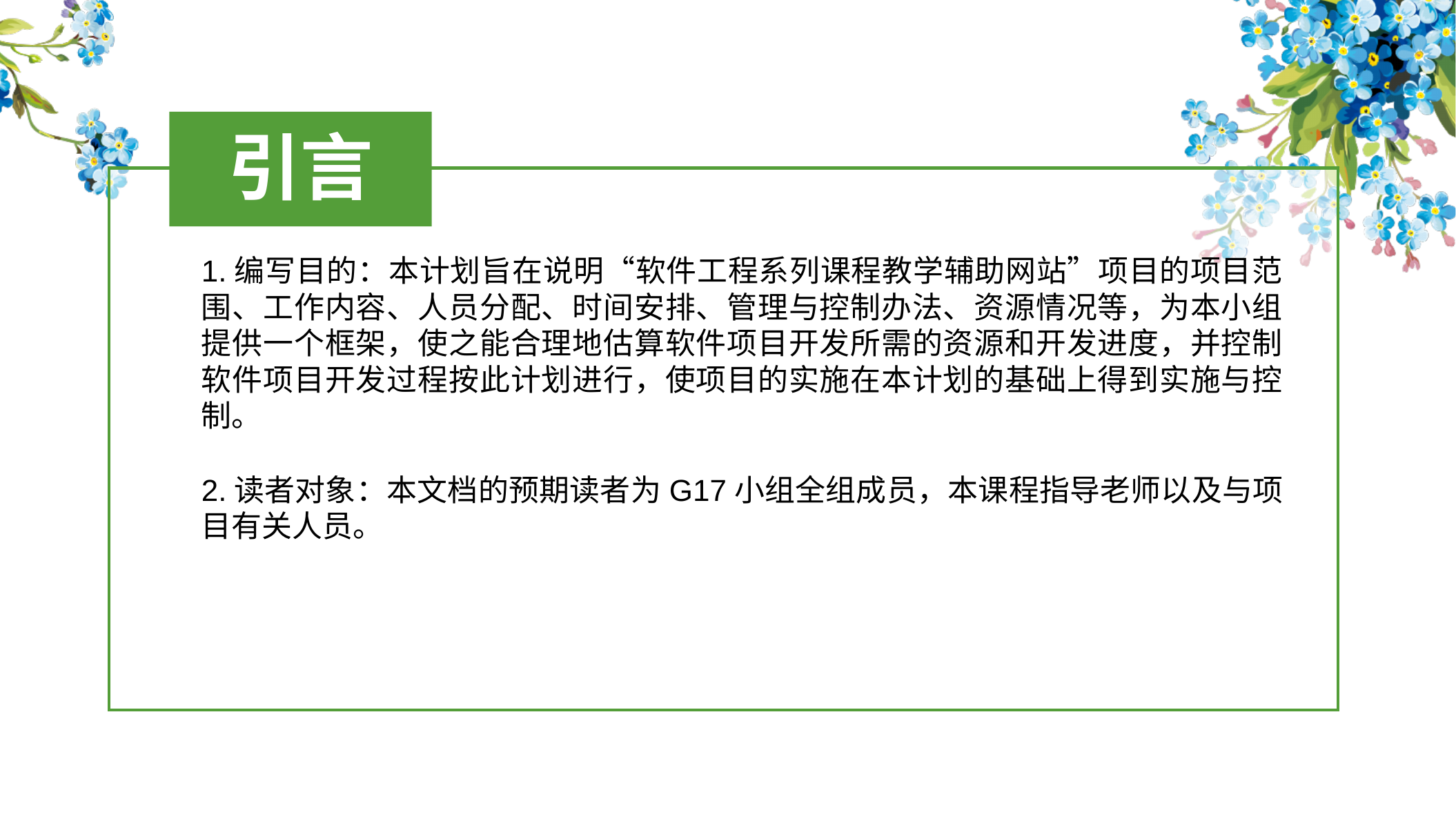

引言

1.编写目的：本计划旨在说明“软件工程系列课程教学辅助网站”项目的项目范围、工作内容、人员分配、时间安排、管理与控制办法、资源情况等，为本小组提供一个框架，使之能合理地估算软件项目开发所需的资源和开发进度，并控制软件项目开发过程按此计划进行，使项目的实施在本计划的基础上得到实施与控制。
2.读者对象：本文档的预期读者为G17小组全组成员，本课程指导老师以及与项目有关人员。